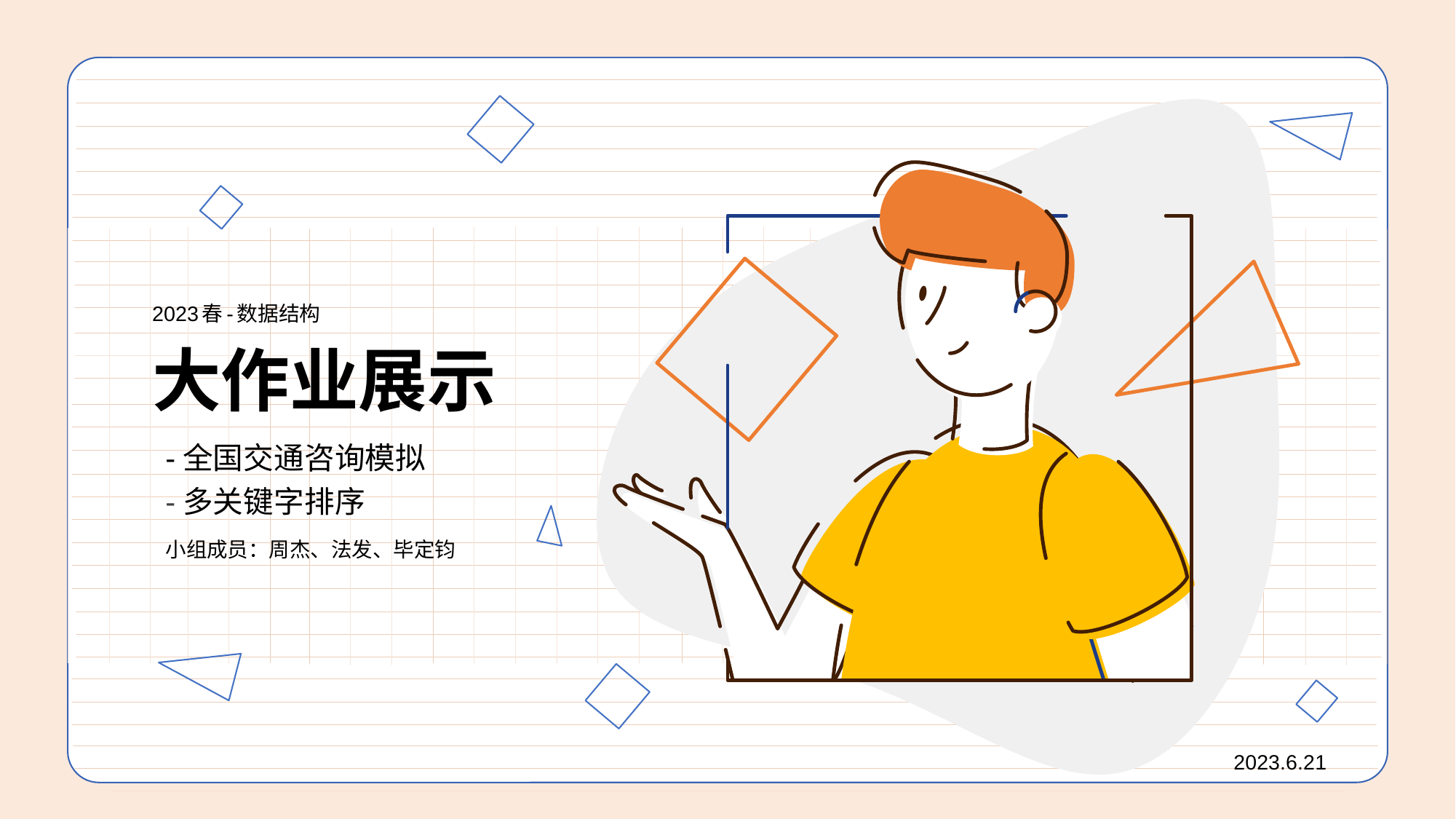

2023春-数据结构
大作业展示
-全国交通咨询模拟
-多关键字排序
小组成员：周杰、法发、毕定钧
2023.6.21